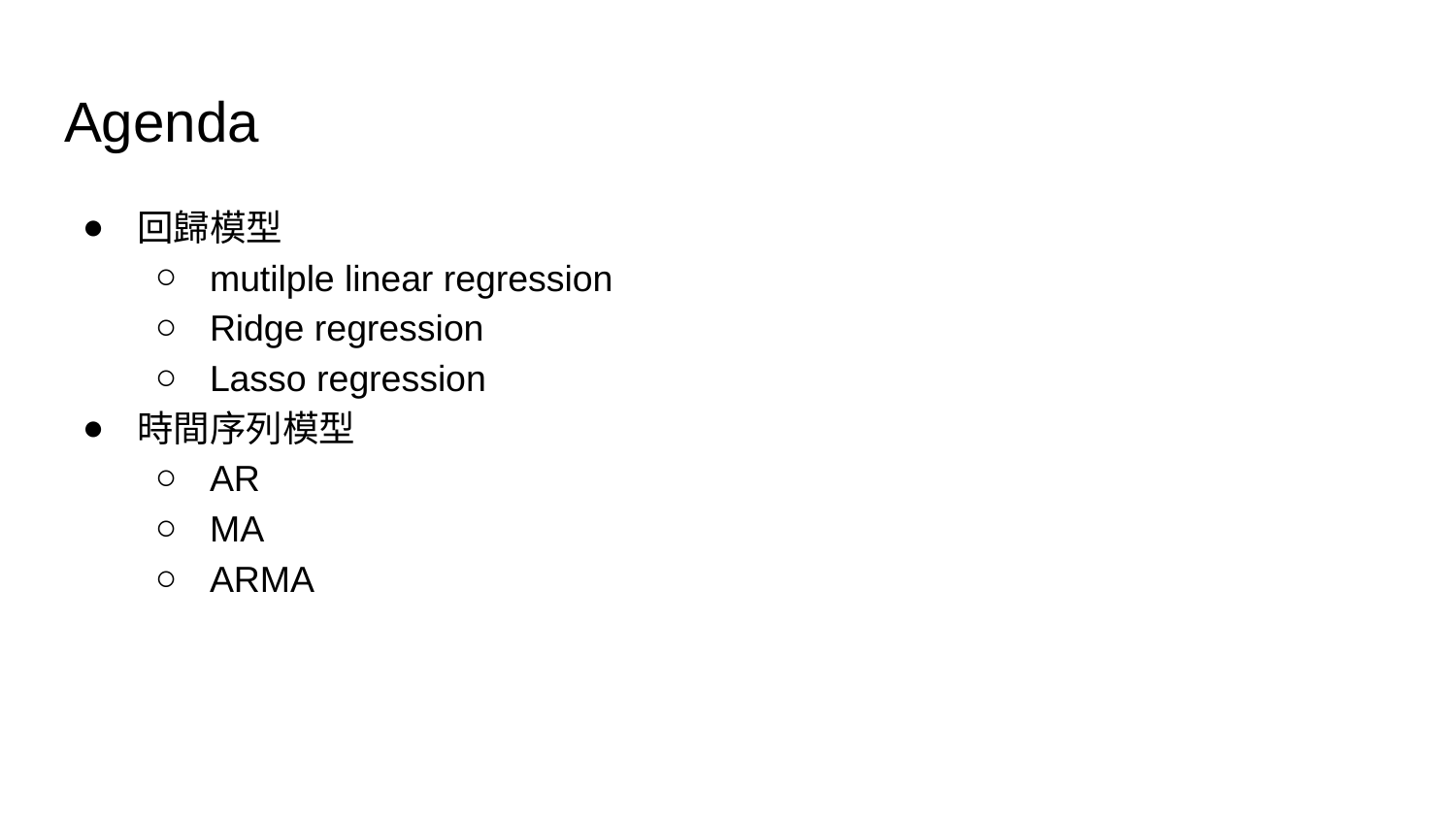

# Agenda
回歸模型
mutilple linear regression
Ridge regression
Lasso regression
時間序列模型
AR
MA
ARMA